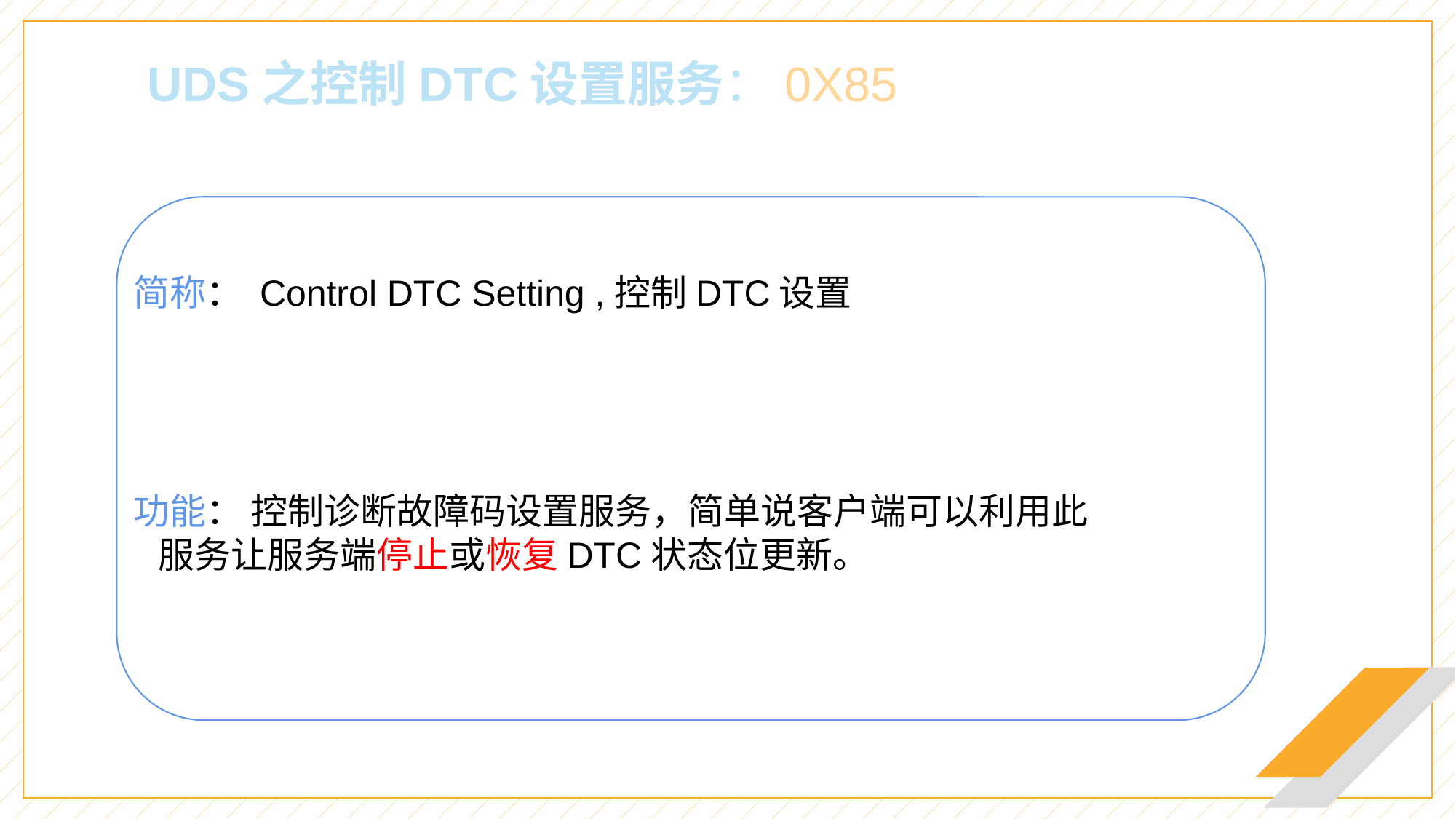

UDS之控制DTC设置服务：0X85

简称： Control DTC Setting ,控制DTC设置

功能： 控制诊断故障码设置服务，简单说客户端可以利用此               服务让服务端停止或恢复DTC状态位更新。